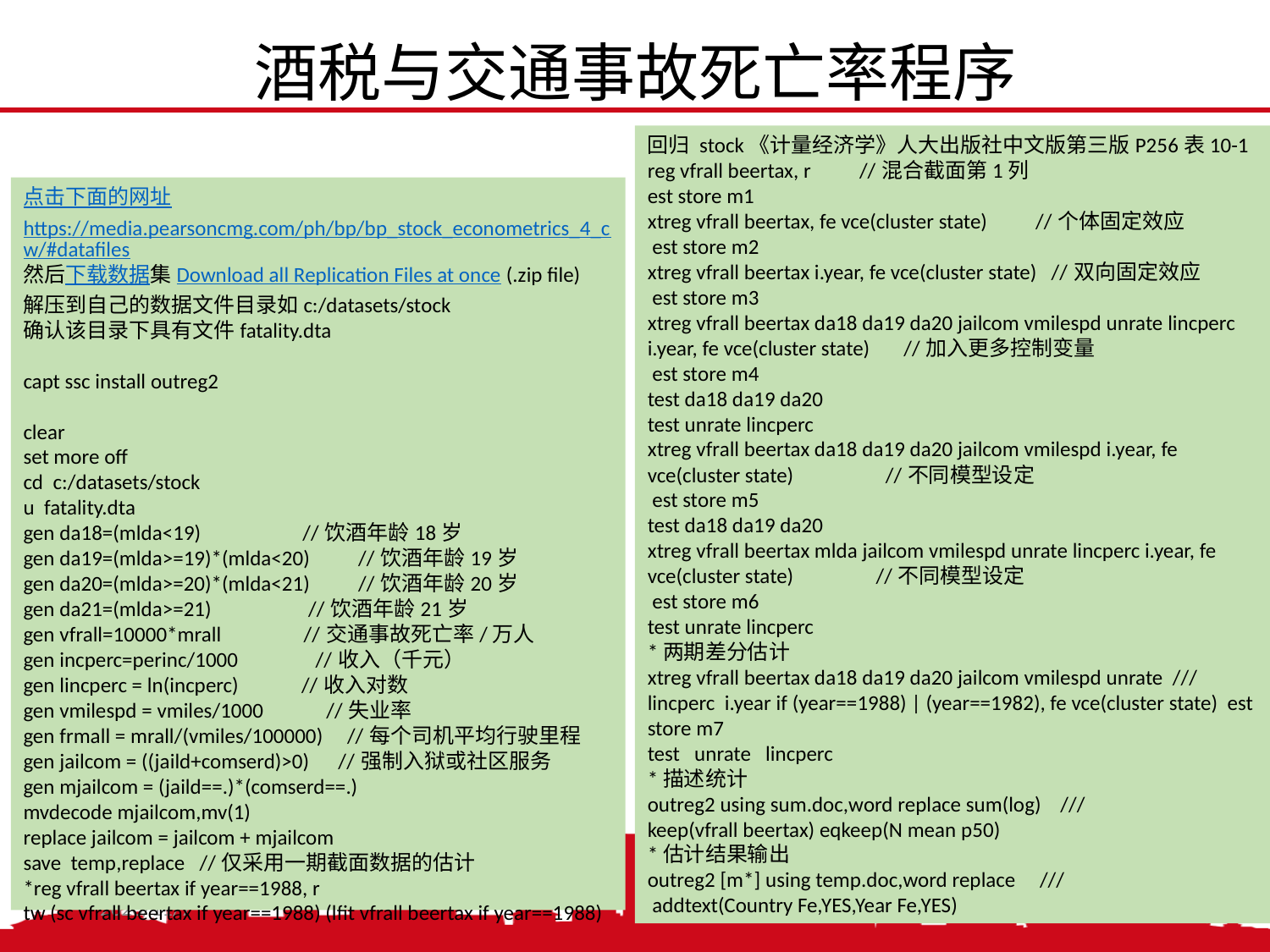

酒税与交通事故死亡率程序
回归 stock《计量经济学》人大出版社中文版第三版P256表10-1
reg vfrall beertax, r          //混合截面第1列
est store m1
xtreg vfrall beertax, fe vce(cluster state)          //个体固定效应
 est store m2
xtreg vfrall beertax i.year, fe vce(cluster state)   //双向固定效应
 est store m3
xtreg vfrall beertax da18 da19 da20 jailcom vmilespd unrate lincperc i.year, fe vce(cluster state)       //加入更多控制变量
 est store m4
test da18 da19 da20
test unrate lincperc
xtreg vfrall beertax da18 da19 da20 jailcom vmilespd i.year, fe vce(cluster state)                   //不同模型设定
 est store m5
test da18 da19 da20
xtreg vfrall beertax mlda jailcom vmilespd unrate lincperc i.year, fe vce(cluster state)                 //不同模型设定
 est store m6
test unrate lincperc
*两期差分估计
xtreg vfrall beertax da18 da19 da20 jailcom vmilespd unrate  ///
lincperc  i.year if (year==1988) | (year==1982), fe vce(cluster state)  est store m7
test   unrate   lincperc
*描述统计
outreg2 using sum.doc,word replace sum(log)    ///
keep(vfrall beertax) eqkeep(N mean p50)
*估计结果输出
outreg2 [m*] using temp.doc,word replace     ///
 addtext(Country Fe,YES,Year Fe,YES)
点击下面的网址
https://media.pearsoncmg.com/ph/bp/bp_stock_econometrics_4_cw/#datafiles
然后下载数据集Download all Replication Files at once (.zip file)
解压到自己的数据文件目录如c:/datasets/stock
确认该目录下具有文件fatality.dta

capt ssc install outreg2

clear
set more off
cd  c:/datasets/stock
u  fatality.dta
gen da18=(mlda<19)                     //饮酒年龄18岁
gen da19=(mlda>=19)*(mlda<20)          //饮酒年龄19岁
gen da20=(mlda>=20)*(mlda<21)          //饮酒年龄20岁
gen da21=(mlda>=21)                    //饮酒年龄21岁
gen vfrall=10000*mrall                 //交通事故死亡率/万人
gen incperc=perinc/1000                //收入（千元）
gen lincperc = ln(incperc)             //收入对数
gen vmilespd = vmiles/1000             //失业率
gen frmall = mrall/(vmiles/100000)     //每个司机平均行驶里程
gen jailcom = ((jaild+comserd)>0)      //强制入狱或社区服务
gen mjailcom = (jaild==.)*(comserd==.)
mvdecode mjailcom,mv(1)
replace jailcom = jailcom + mjailcom
save  temp,replace   //仅采用一期截面数据的估计
*reg vfrall beertax if year==1988, r
tw (sc vfrall beertax if year==1988) (lfit vfrall beertax if year==1988)
2020/11/7
中国人民大学，陈传波